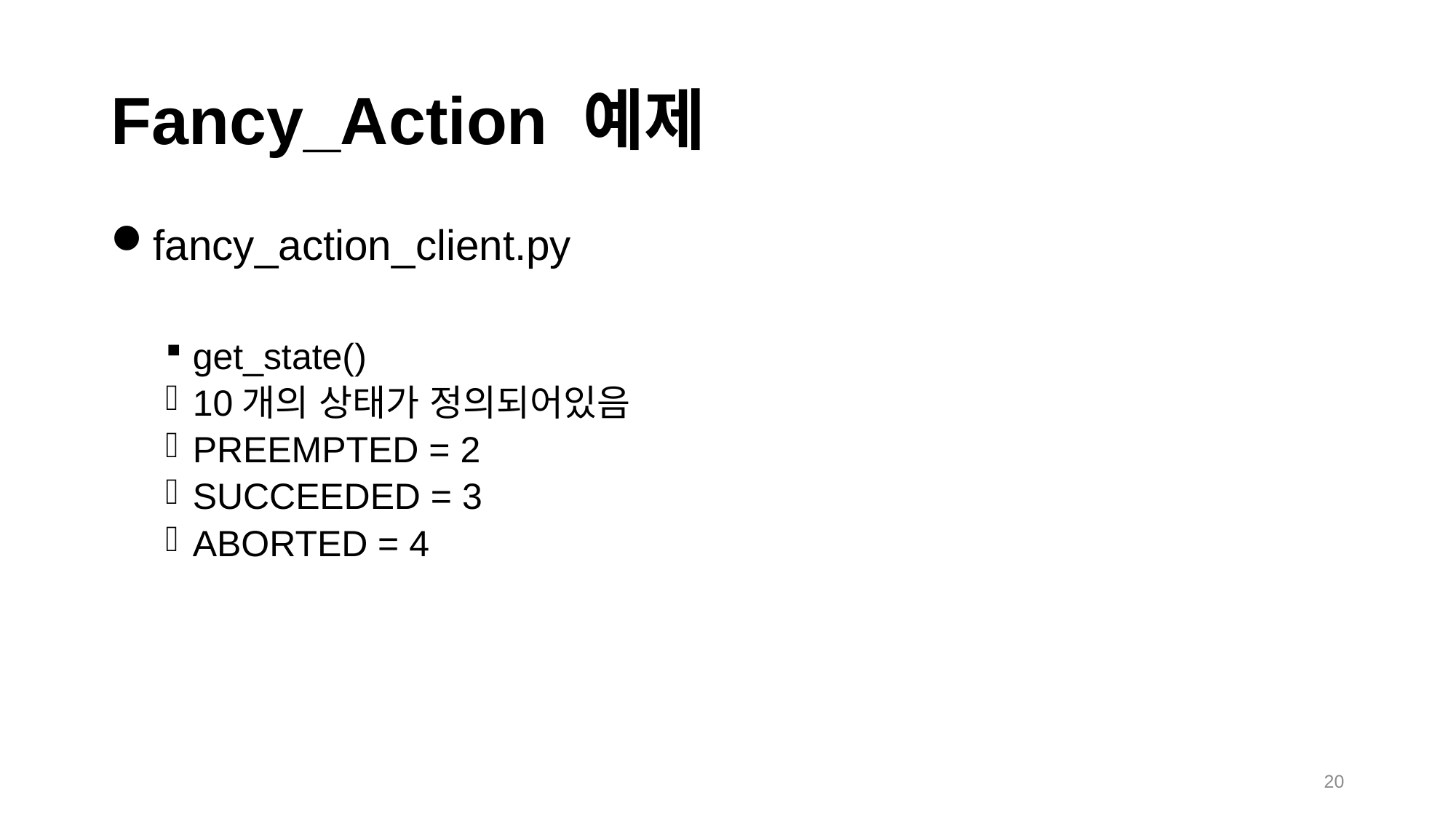

# Fancy_Action 예제
fancy_action_client.py

get_state()
10개의 상태가 정의되어있음
PREEMPTED = 2
SUCCEEDED = 3
ABORTED = 4
20